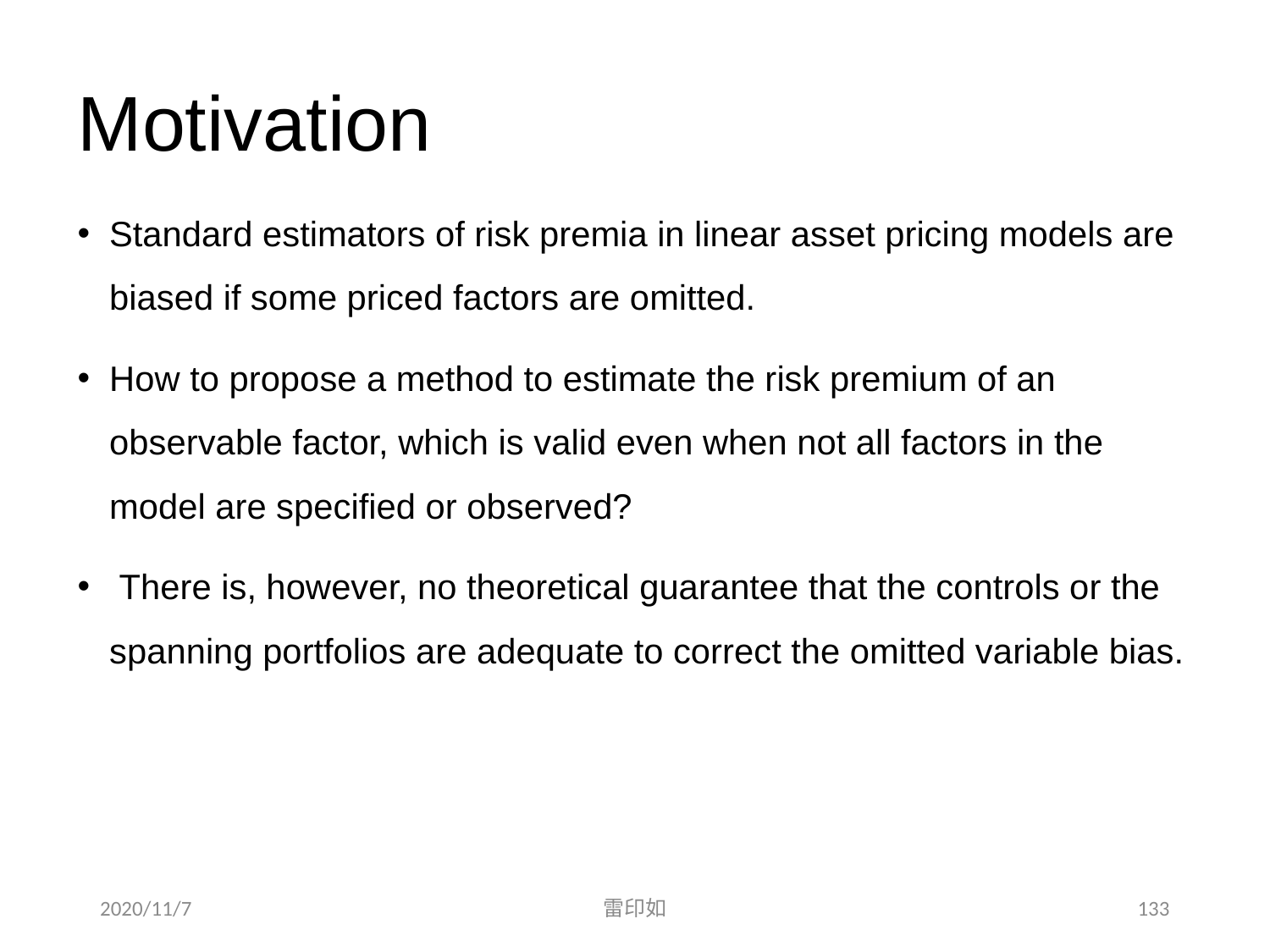

# Motivation
Standard estimators of risk premia in linear asset pricing models are biased if some priced factors are omitted.
How to propose a method to estimate the risk premium of an observable factor, which is valid even when not all factors in the model are specified or observed?
 There is, however, no theoretical guarantee that the controls or the spanning portfolios are adequate to correct the omitted variable bias.
2020/11/7
雷印如
133